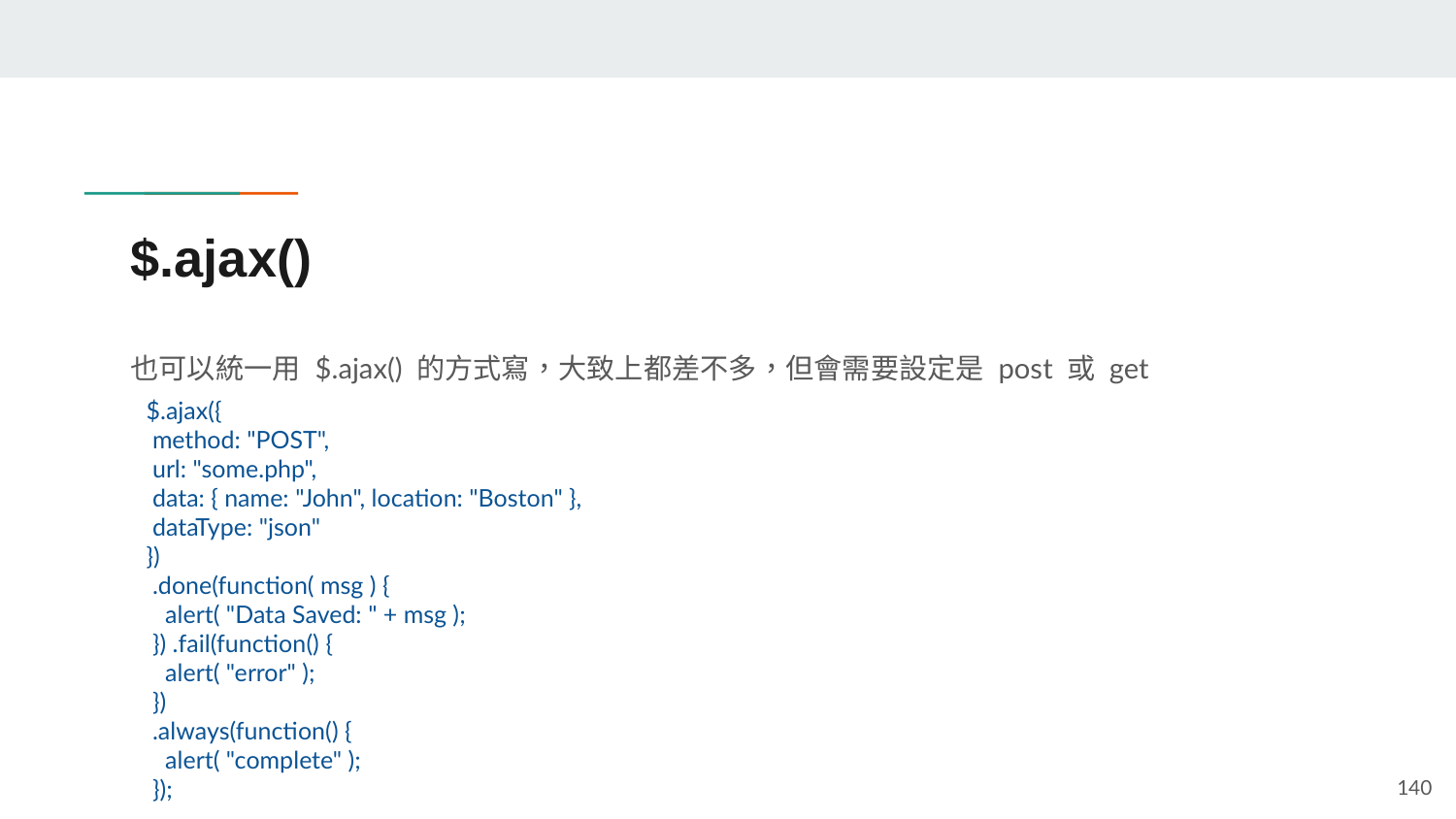

# $.ajax()
也可以統一用 $.ajax() 的方式寫，大致上都差不多，但會需要設定是 post 或 get
$.ajax({
 method: "POST",
 url: "some.php",
 data: { name: "John", location: "Boston" },
 dataType: "json"
})
 .done(function( msg ) {
   alert( "Data Saved: " + msg );
 }) .fail(function() {
   alert( "error" );
 })
 .always(function() {
   alert( "complete" );
 });

140